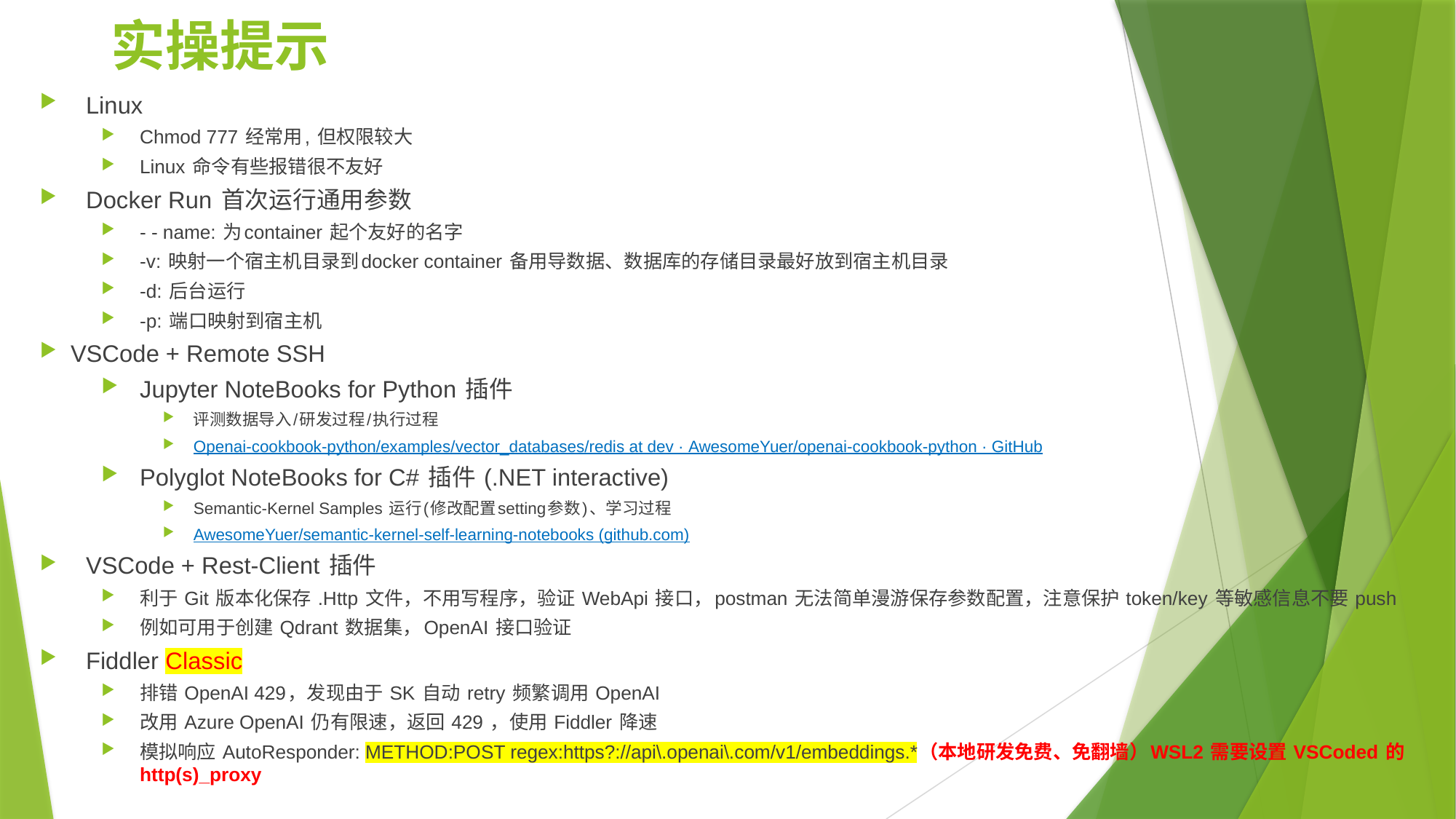

# 实操提示
Linux
Chmod 777 经常用, 但权限较大
Linux 命令有些报错很不友好
Docker Run 首次运行通用参数
- - name: 为container 起个友好的名字
-v: 映射一个宿主机目录到docker container 备用导数据、数据库的存储目录最好放到宿主机目录
-d: 后台运行
-p: 端口映射到宿主机
VSCode + Remote SSH
Jupyter NoteBooks for Python 插件
评测数据导入/研发过程/执行过程
Openai-cookbook-python/examples/vector_databases/redis at dev · AwesomeYuer/openai-cookbook-python · GitHub
Polyglot NoteBooks for C# 插件 (.NET interactive)
Semantic-Kernel Samples 运行(修改配置setting参数)、学习过程
AwesomeYuer/semantic-kernel-self-learning-notebooks (github.com)
VSCode + Rest-Client 插件
利于 Git 版本化保存 .Http 文件，不用写程序，验证 WebApi 接口，postman 无法简单漫游保存参数配置，注意保护 token/key 等敏感信息不要 push
例如可用于创建 Qdrant 数据集，OpenAI 接口验证
Fiddler Classic
排错 OpenAI 429，发现由于 SK 自动 retry 频繁调用 OpenAI
改用 Azure OpenAI 仍有限速，返回 429 ，使用 Fiddler 降速
模拟响应 AutoResponder: METHOD:POST regex:https?://api\.openai\.com/v1/embeddings.*（本地研发免费、免翻墙）WSL2 需要设置 VSCoded 的 http(s)_proxy